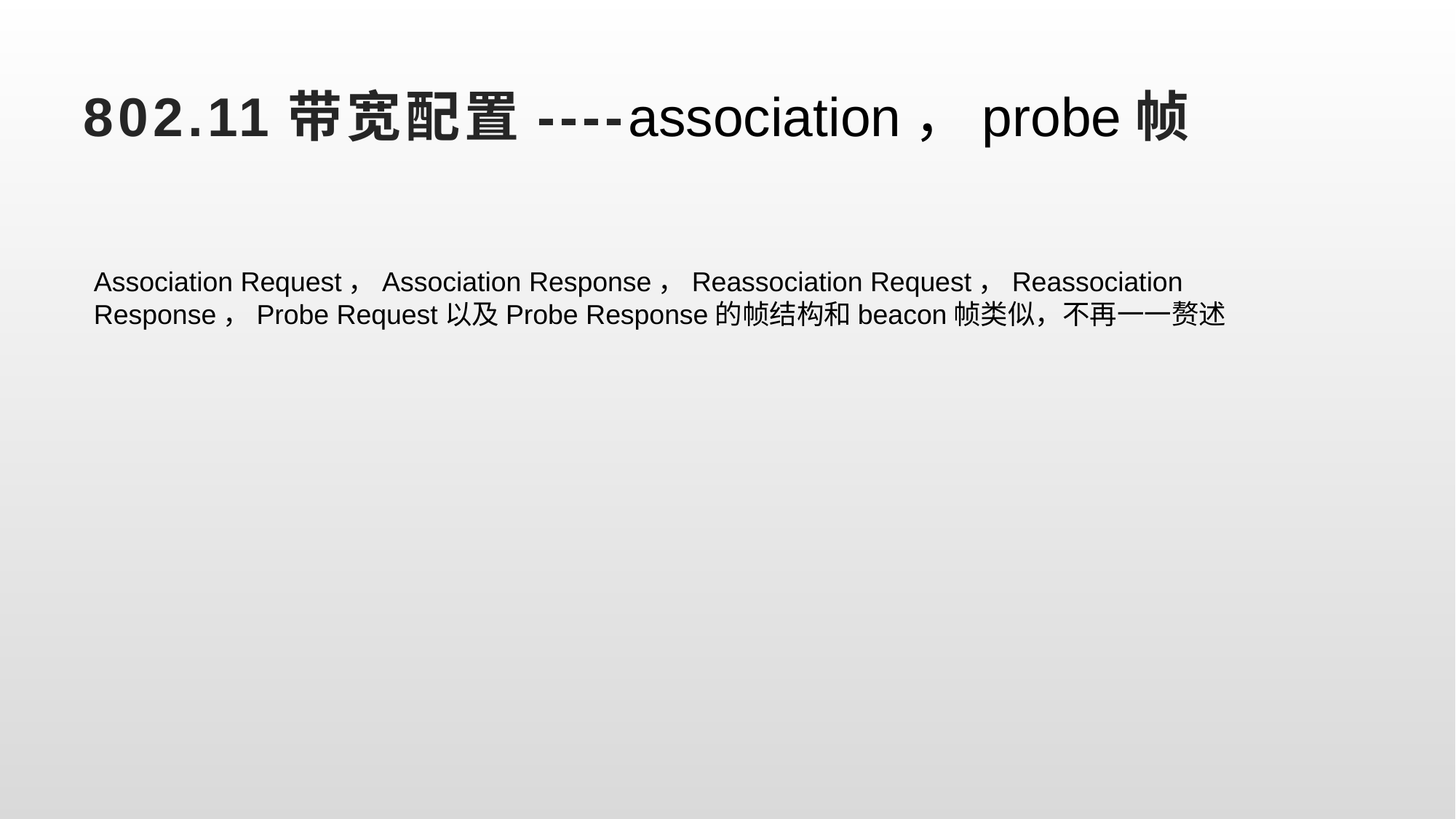

# 802.11带宽配置----association，probe帧

Association Request，Association Response，Reassociation Request，Reassociation Response，Probe Request以及Probe Response的帧结构和beacon帧类似，不再一一赘述